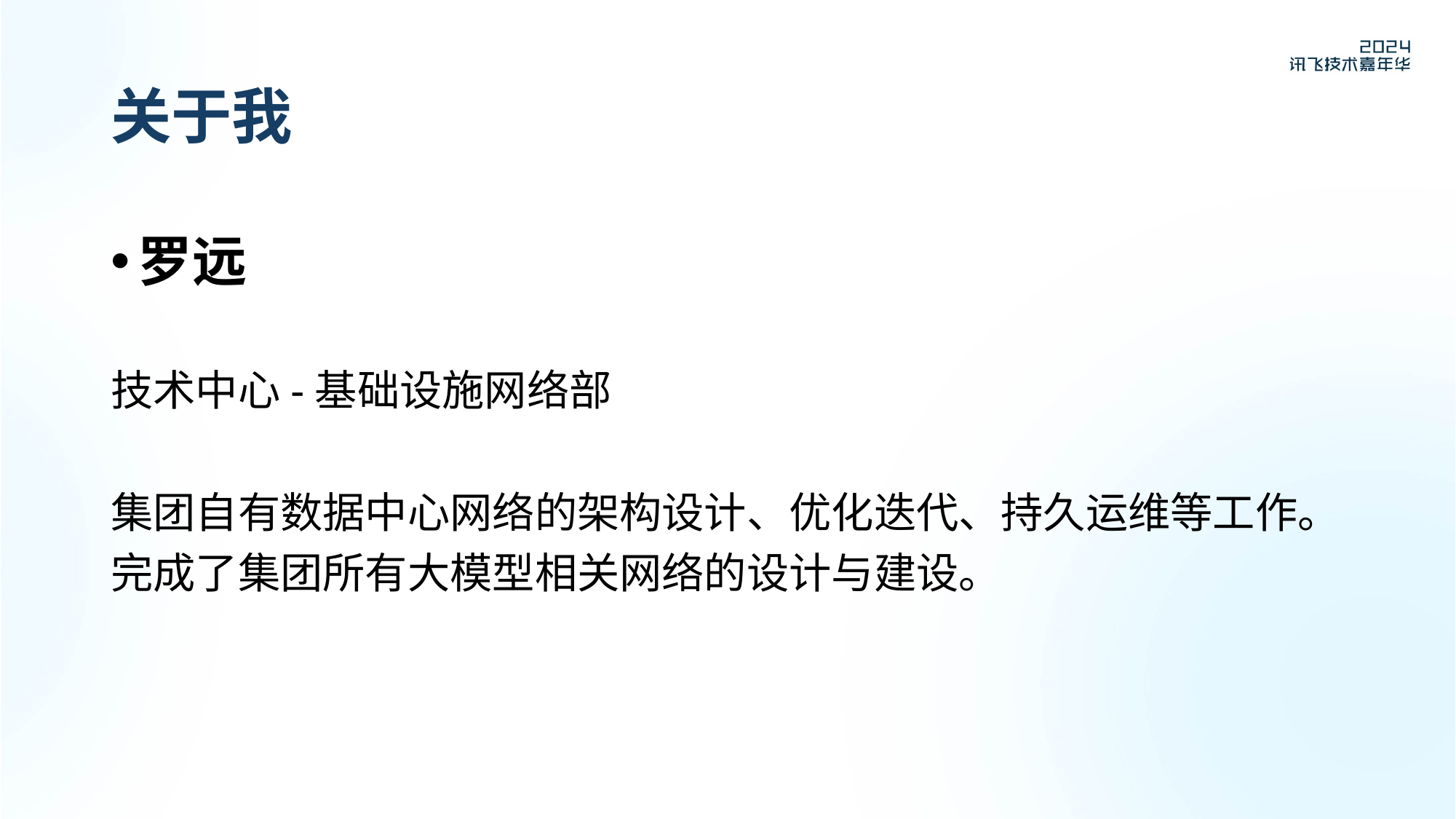

# 关于我
罗远

技术中心-基础设施网络部

集团自有数据中心网络的架构设计、优化迭代、持久运维等工作。
完成了集团所有大模型相关网络的设计与建设。